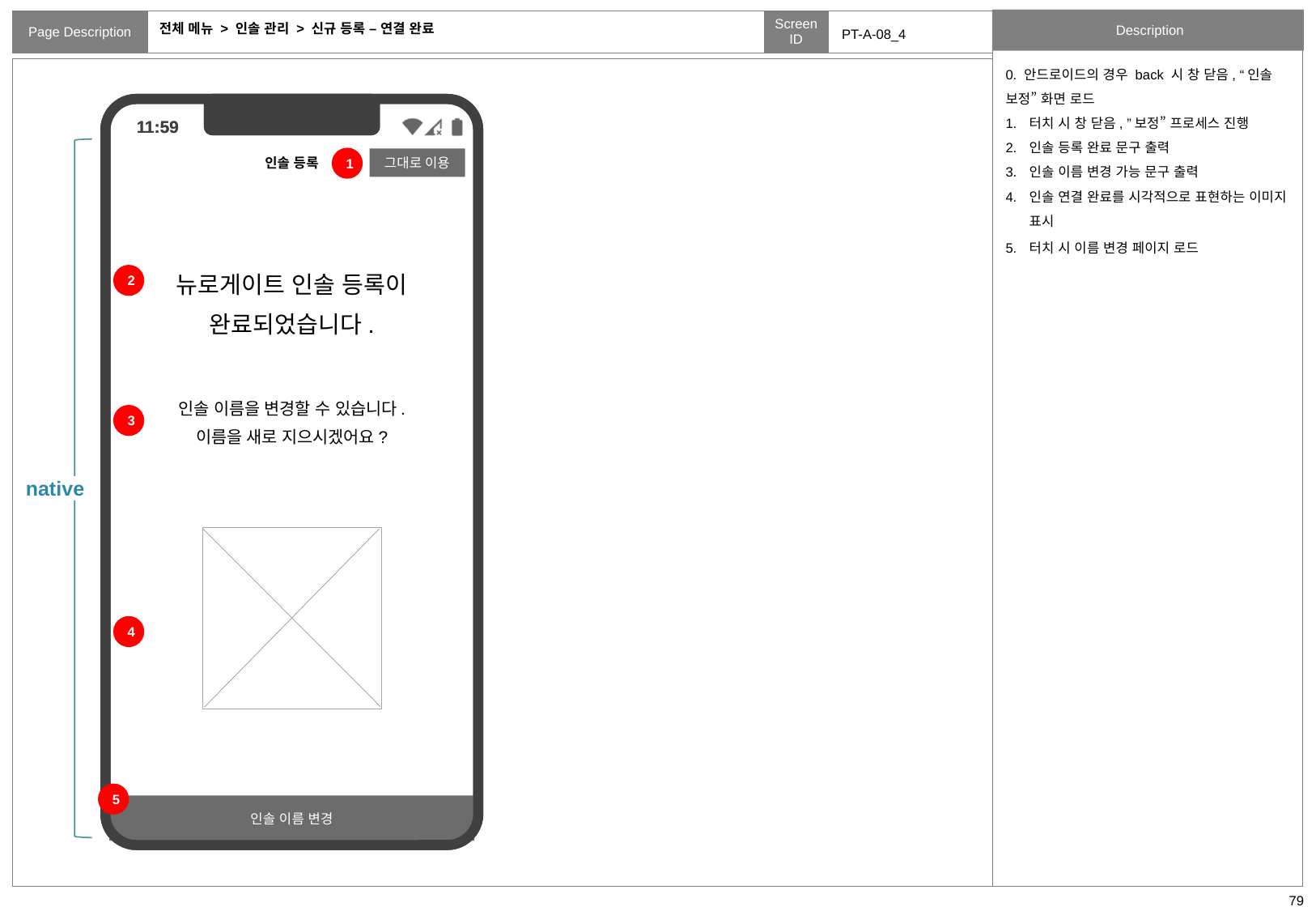

# 전체 메뉴 > 인솔 관리 > 신규 등록 – 연결 완료
PT-A-08_4
0. 안드로이드의 경우 back 시 창 닫음, “인솔 보정” 화면 로드
터치 시 창 닫음, ”보정” 프로세스 진행
인솔 등록 완료 문구 출력
인솔 이름 변경 가능 문구 출력
인솔 연결 완료를 시각적으로 표현하는 이미지 표시
터치 시 이름 변경 페이지 로드

native
1
뉴로게이트 인솔 등록이
완료되었습니다.
2
인솔 이름을 변경할 수 있습니다.
이름을 새로 지으시겠어요?
3

4
5
인솔 이름 변경